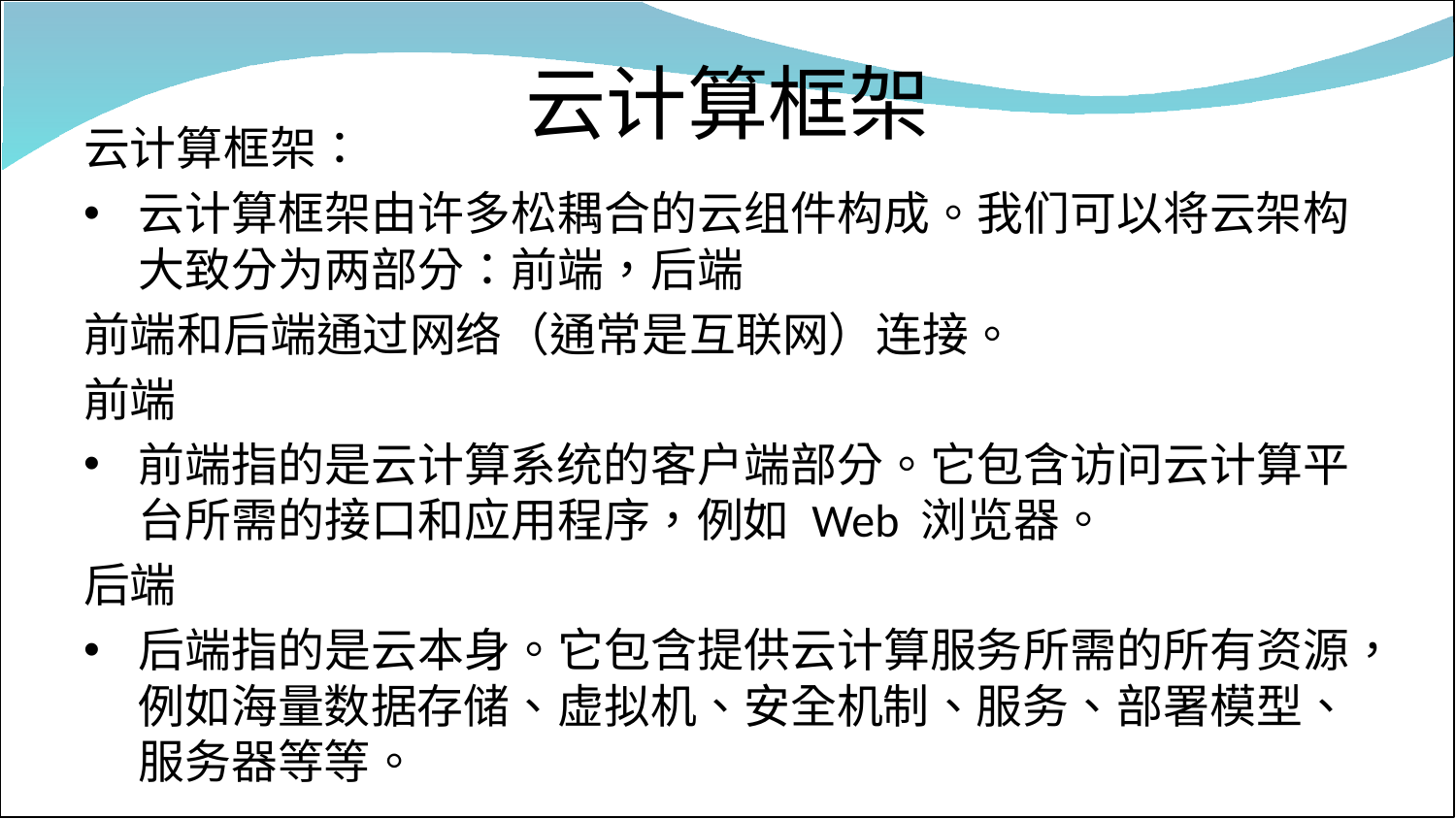

# 云计算框架
云计算框架：
云计算框架由许多松耦合的云组件构成。我们可以将云架构大致分为两部分：前端，后端
前端和后端通过网络（通常是互联网）连接。
前端
前端指的是云计算系统的客户端部分。它包含访问云计算平台所需的接口和应用程序，例如 Web 浏览器。
后端
后端指的是云本身。它包含提供云计算服务所需的所有资源，例如海量数据存储、虚拟机、安全机制、服务、部署模型、服务器等等。